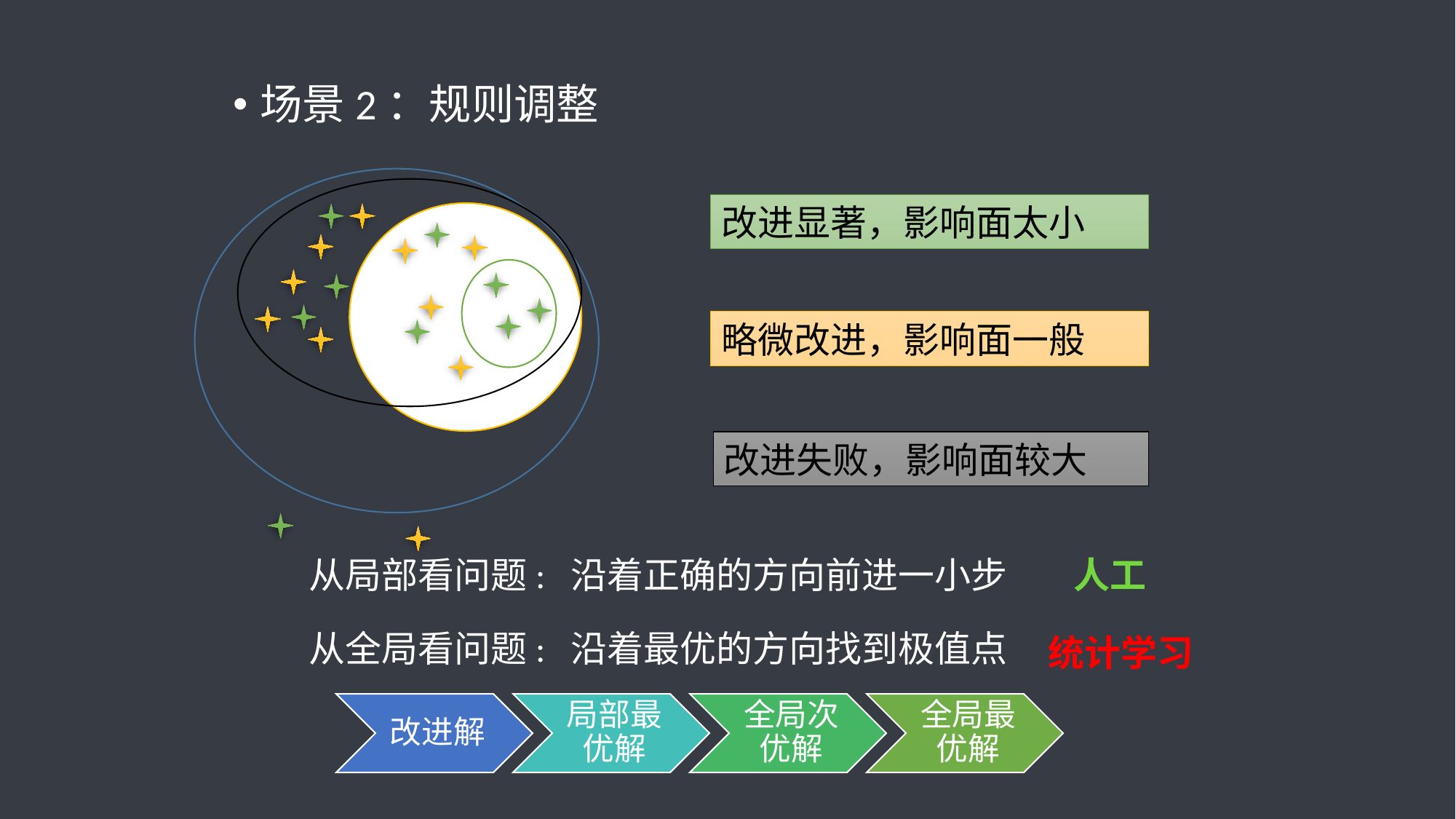

场景2：规则调整

改进显著，影响面太小

略微改进，影响面一般

改进失败，影响面较大
改进解
局部最优解
全局次优解
全局最优解

从局部看问题:  沿着正确的方向前进一小步
人工
从全局看问题:  沿着最优的方向找到极值点
统计学习